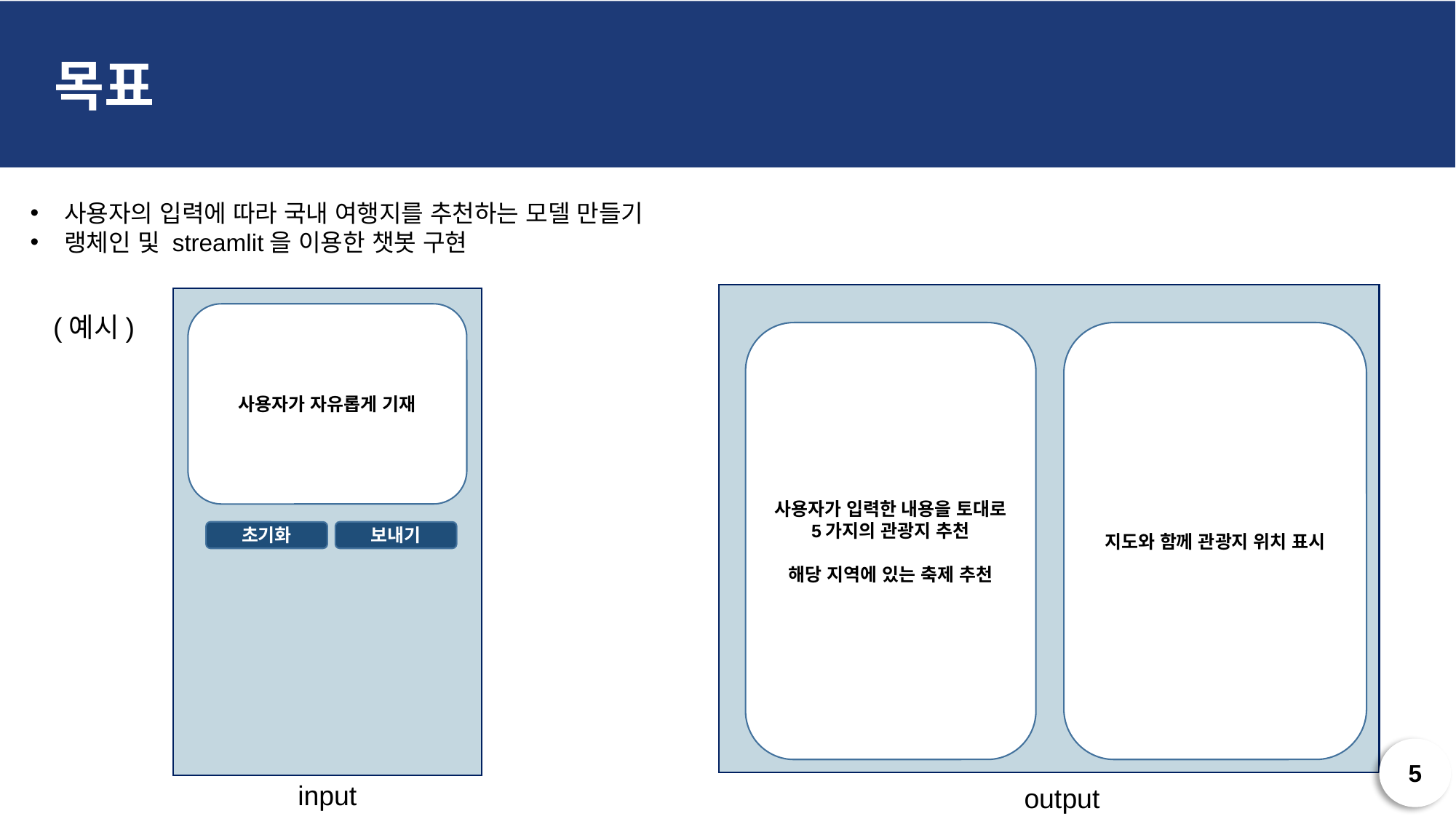

목표
사용자의 입력에 따라 국내 여행지를 추천하는 모델 만들기
랭체인 및 streamlit을 이용한 챗봇 구현

사용자가 입력한 내용을 토대로 5가지의 관광지 추천
해당 지역에 있는 축제 추천
지도와 함께 관광지 위치 표시

사용자가 자유롭게 기재
보내기
초기화
(예시)
5
input
output